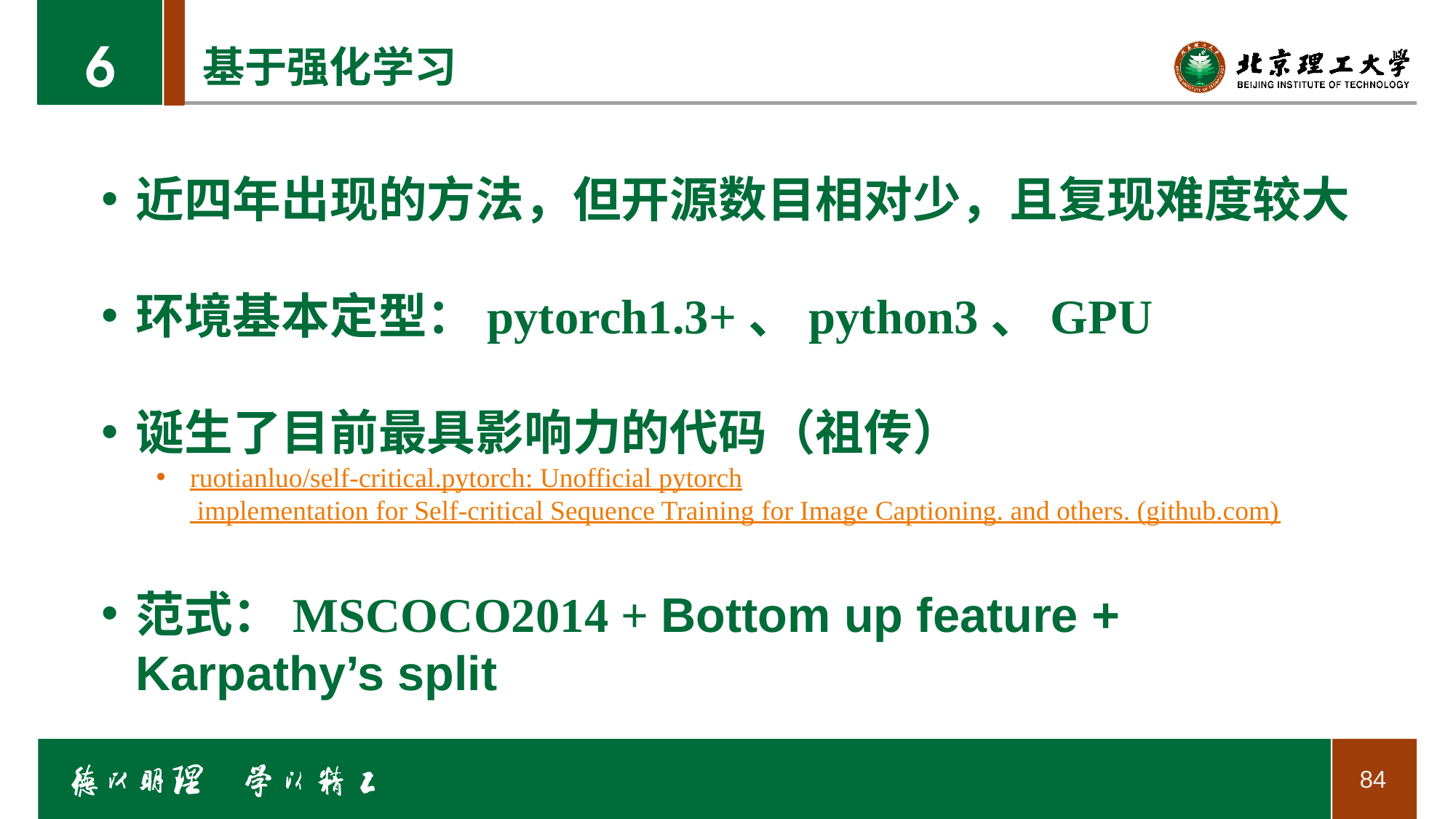

6
基于强化学习
近四年出现的方法，但开源数目相对少，且复现难度较大

环境基本定型：pytorch1.3+、python3、GPU

诞生了目前最具影响力的代码（祖传）
ruotianluo/self-critical.pytorch: Unofficial pytorch implementation for Self-critical Sequence Training for Image Captioning. and others. (github.com)

范式：MSCOCO2014 + Bottom up feature + Karpathy’s split
84